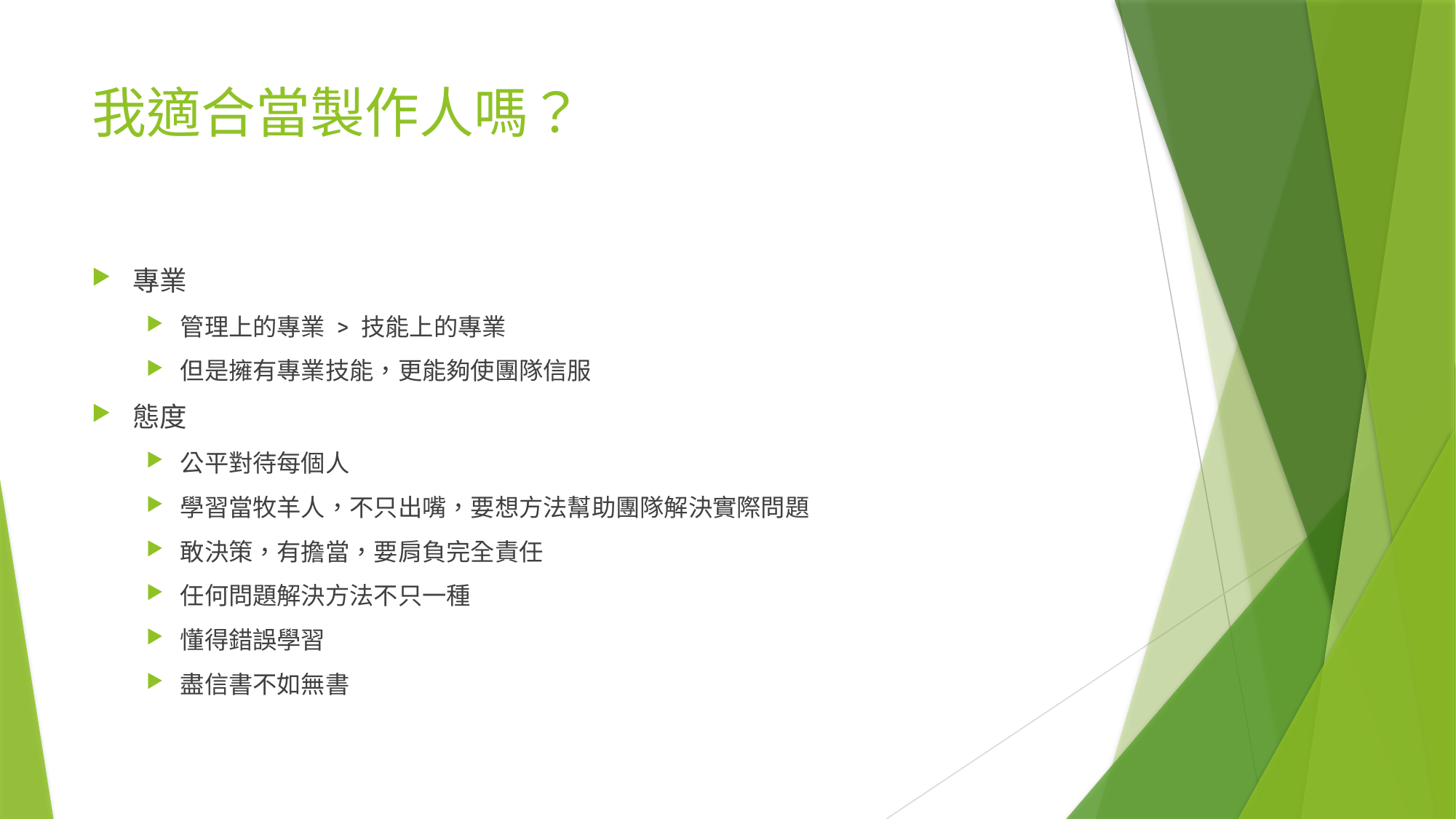

# 我適合當製作人嗎？
專業
管理上的專業 > 技能上的專業
但是擁有專業技能，更能夠使團隊信服
態度
公平對待每個人
學習當牧羊人，不只出嘴，要想方法幫助團隊解決實際問題
敢決策，有擔當，要肩負完全責任
任何問題解決方法不只一種
懂得錯誤學習
盡信書不如無書